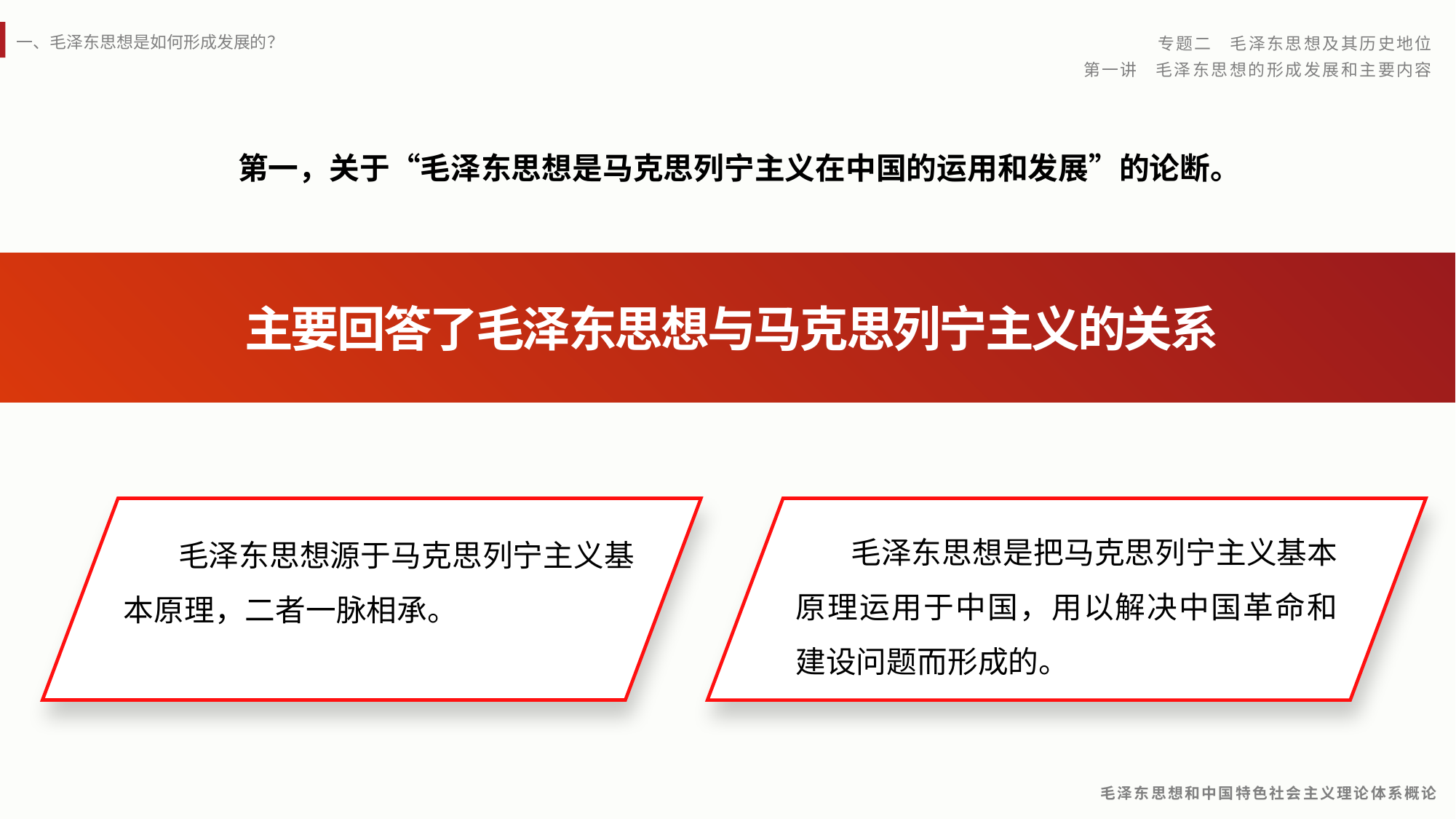

第一，关于“毛泽东思想是马克思列宁主义在中国的运用和发展”的论断。

主要回答了毛泽东思想与马克思列宁主义的关系

       毛泽东思想源于马克思列宁主义基本原理，二者一脉相承。

       毛泽东思想是把马克思列宁主义基本原理运用于中国，用以解决中国革命和建设问题而形成的。